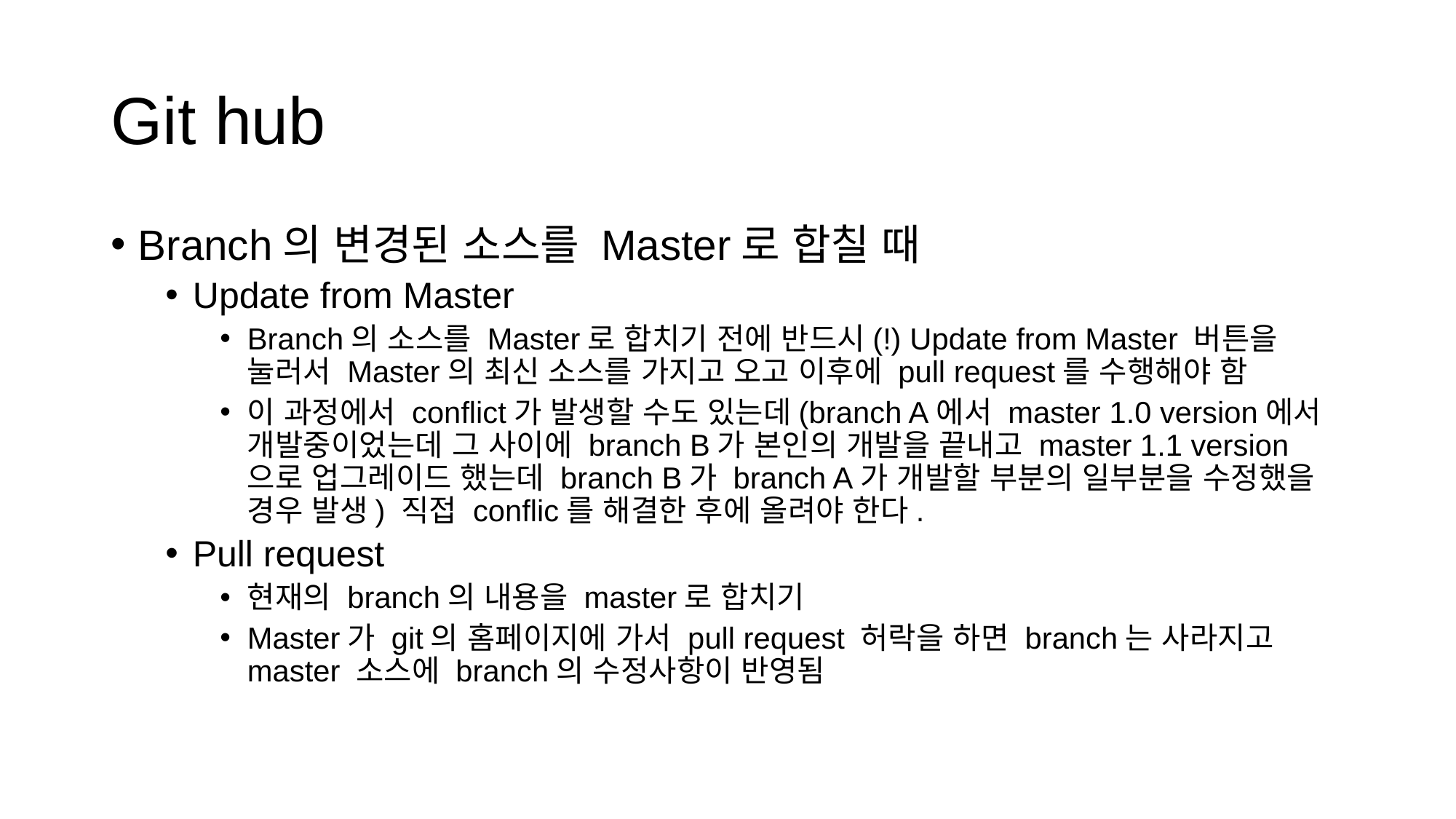

# Git hub
Branch의 변경된 소스를 Master로 합칠 때
Update from Master
Branch의 소스를 Master로 합치기 전에 반드시(!) Update from Master 버튼을 눌러서 Master의 최신 소스를 가지고 오고 이후에 pull request를 수행해야 함
이 과정에서 conflict가 발생할 수도 있는데(branch A에서 master 1.0 version에서 개발중이었는데 그 사이에 branch B가 본인의 개발을 끝내고 master 1.1 version으로 업그레이드 했는데 branch B가 branch A가 개발할 부분의 일부분을 수정했을 경우 발생) 직접 conflic를 해결한 후에 올려야 한다.
Pull request
현재의 branch의 내용을 master로 합치기
Master가 git의 홈페이지에 가서 pull request 허락을 하면 branch는 사라지고 master 소스에 branch의 수정사항이 반영됨